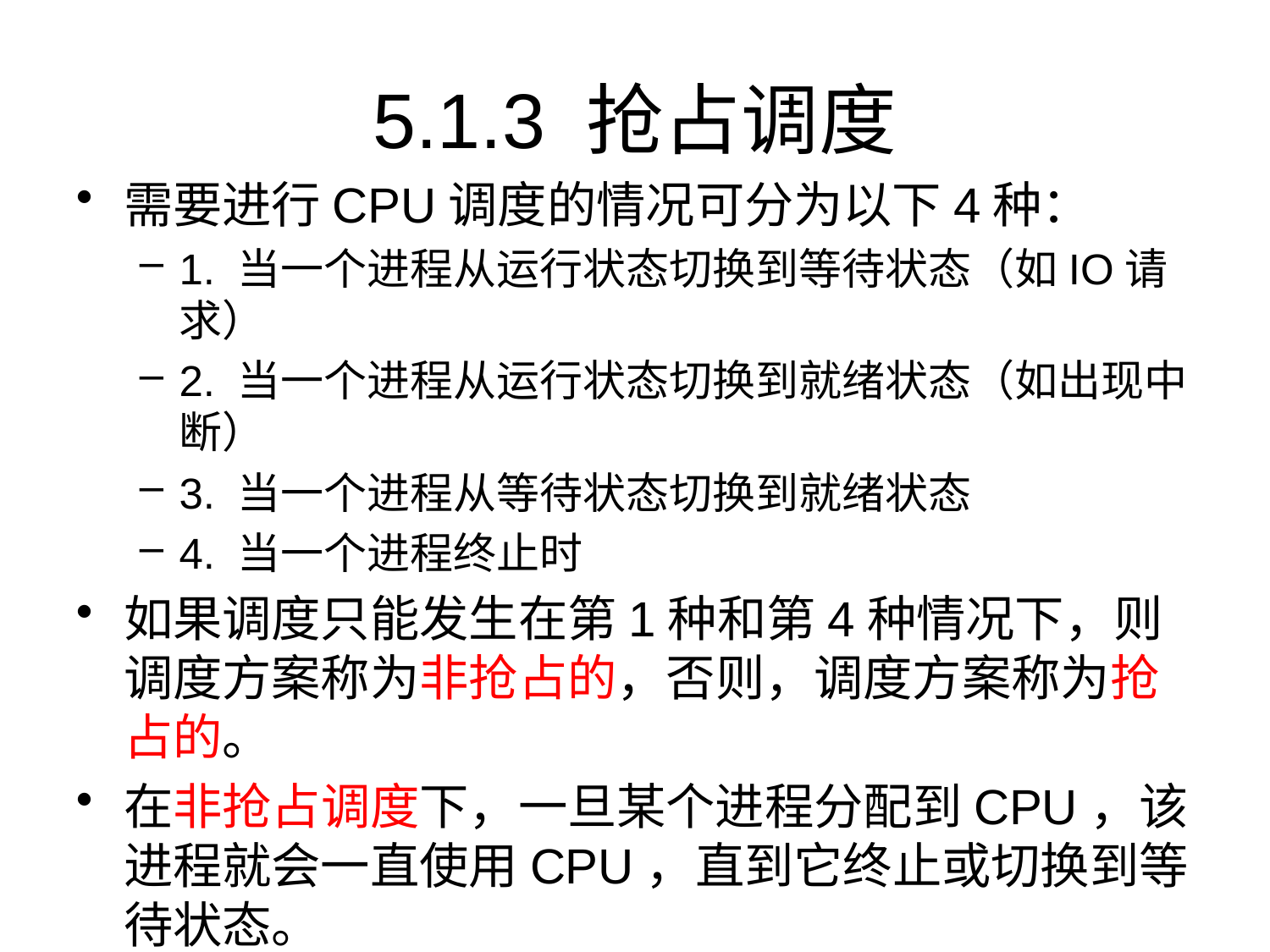

# 5.1.3 抢占调度
需要进行CPU调度的情况可分为以下4种：
1. 当一个进程从运行状态切换到等待状态（如IO请求）
2. 当一个进程从运行状态切换到就绪状态（如出现中断）
3. 当一个进程从等待状态切换到就绪状态
4. 当一个进程终止时
如果调度只能发生在第1种和第4种情况下，则调度方案称为非抢占的，否则，调度方案称为抢占的。
在非抢占调度下，一旦某个进程分配到CPU，该进程就会一直使用CPU，直到它终止或切换到等待状态。